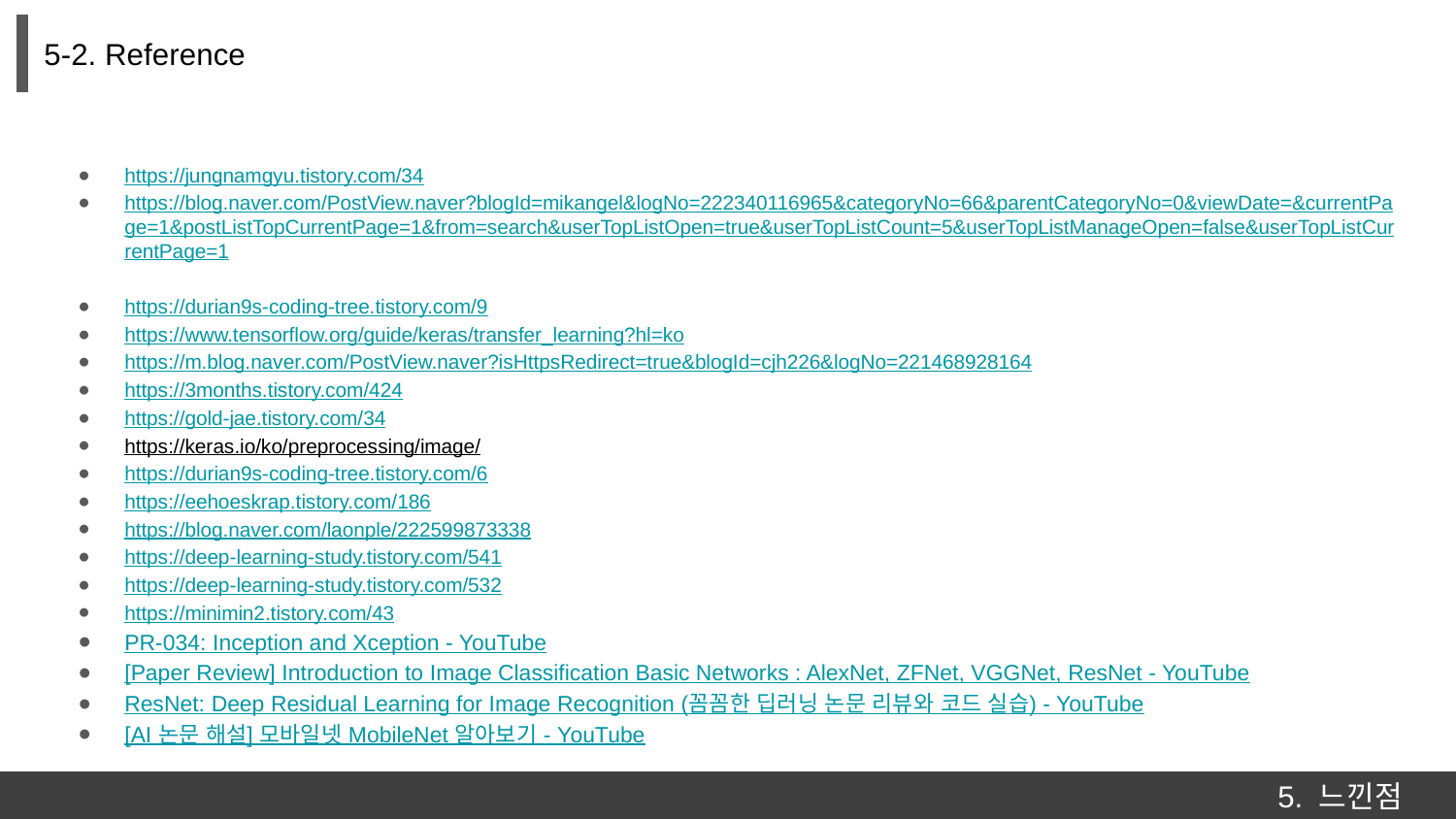

5-2. Reference
https://jungnamgyu.tistory.com/34
https://blog.naver.com/PostView.naver?blogId=mikangel&logNo=222340116965&categoryNo=66&parentCategoryNo=0&viewDate=&currentPage=1&postListTopCurrentPage=1&from=search&userTopListOpen=true&userTopListCount=5&userTopListManageOpen=false&userTopListCurrentPage=1
https://durian9s-coding-tree.tistory.com/9
https://www.tensorflow.org/guide/keras/transfer_learning?hl=ko
https://m.blog.naver.com/PostView.naver?isHttpsRedirect=true&blogId=cjh226&logNo=221468928164
https://3months.tistory.com/424
https://gold-jae.tistory.com/34
https://keras.io/ko/preprocessing/image/
https://durian9s-coding-tree.tistory.com/6
https://eehoeskrap.tistory.com/186
https://blog.naver.com/laonple/222599873338
https://deep-learning-study.tistory.com/541
https://deep-learning-study.tistory.com/532
https://minimin2.tistory.com/43
PR-034: Inception and Xception - YouTube
[Paper Review] Introduction to Image Classification Basic Networks : AlexNet, ZFNet, VGGNet, ResNet - YouTube
ResNet: Deep Residual Learning for Image Recognition (꼼꼼한 딥러닝 논문 리뷰와 코드 실습) - YouTube
[AI 논문 해설] 모바일넷 MobileNet 알아보기 - YouTube

5. 느낀점